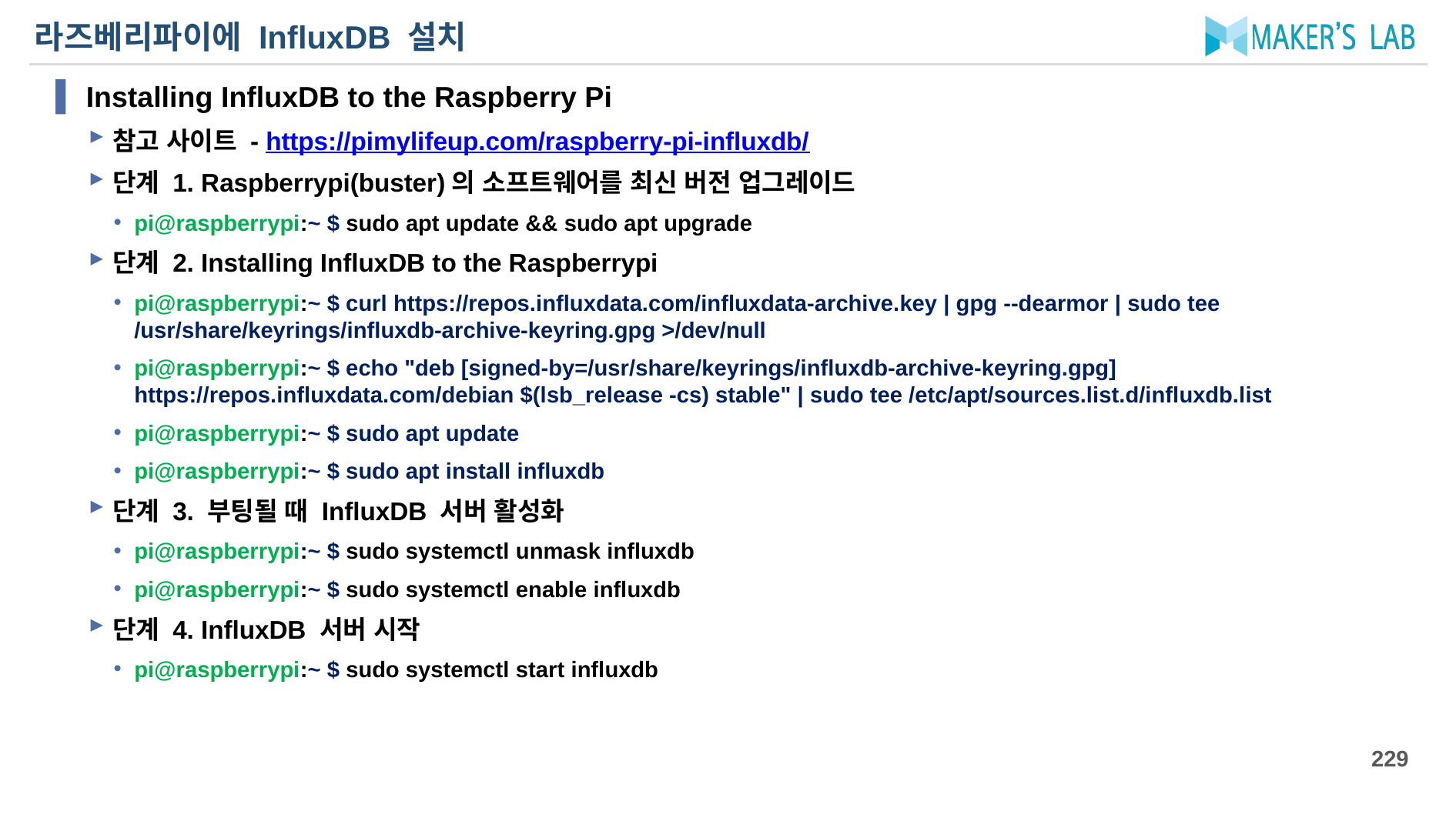

# 라즈베리파이에 InfluxDB 설치
Installing InfluxDB to the Raspberry Pi
참고 사이트 - https://pimylifeup.com/raspberry-pi-influxdb/
단계 1. Raspberrypi(buster)의 소프트웨어를 최신 버전 업그레이드
pi@raspberrypi:~ $ sudo apt update && sudo apt upgrade
단계 2. Installing InfluxDB to the Raspberrypi
pi@raspberrypi:~ $ curl https://repos.influxdata.com/influxdata-archive.key | gpg --dearmor | sudo tee /usr/share/keyrings/influxdb-archive-keyring.gpg >/dev/null
pi@raspberrypi:~ $ echo "deb [signed-by=/usr/share/keyrings/influxdb-archive-keyring.gpg] https://repos.influxdata.com/debian $(lsb_release -cs) stable" | sudo tee /etc/apt/sources.list.d/influxdb.list
pi@raspberrypi:~ $ sudo apt update
pi@raspberrypi:~ $ sudo apt install influxdb
단계 3. 부팅될 때 InfluxDB 서버 활성화
pi@raspberrypi:~ $ sudo systemctl unmask influxdb
pi@raspberrypi:~ $ sudo systemctl enable influxdb
단계 4. InfluxDB 서버 시작
pi@raspberrypi:~ $ sudo systemctl start influxdb

229